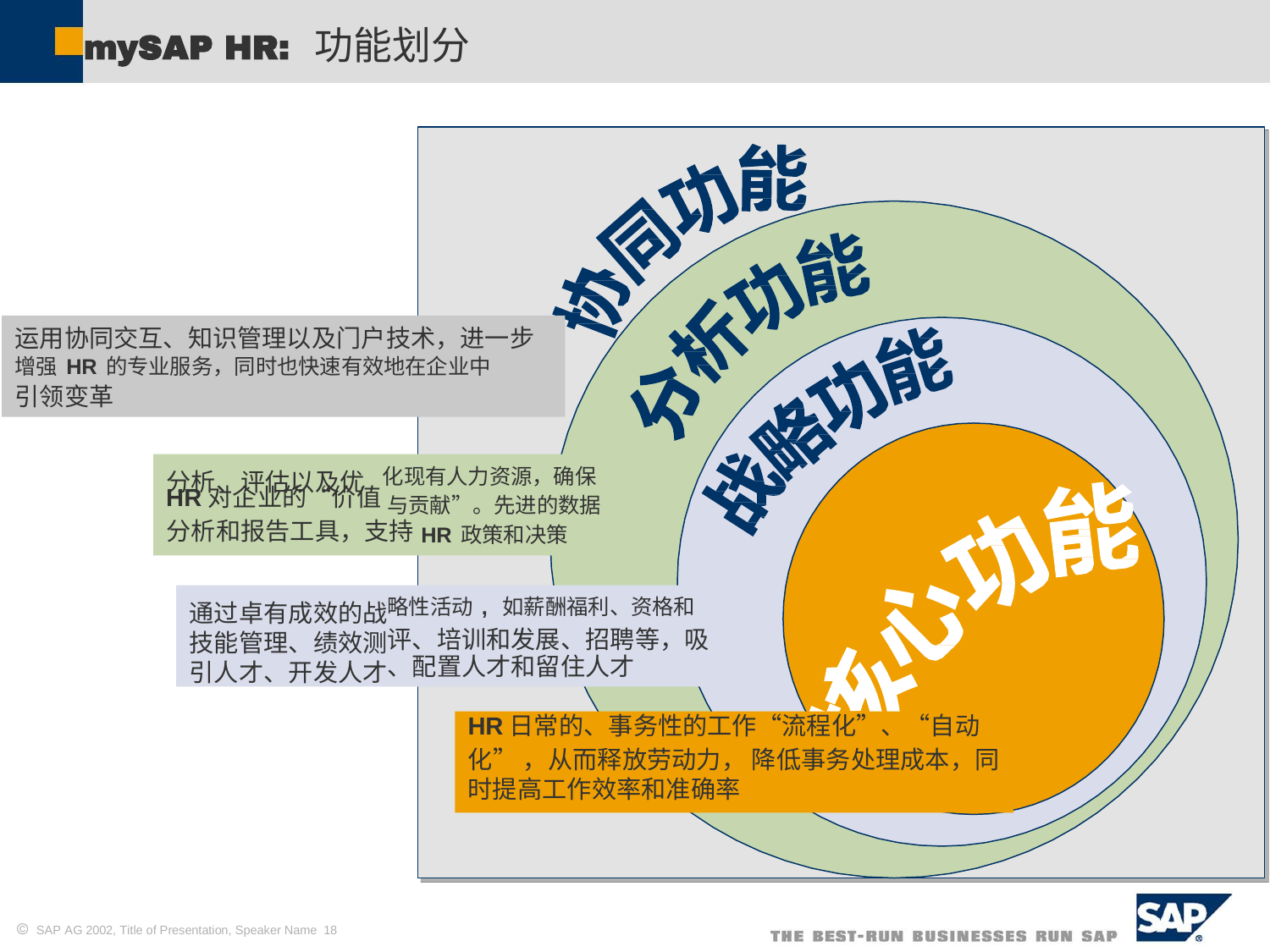

mySAP HR: 功能划分

运用协同交互、知识管理以及门户技术，进一步

增强HR的专业服务，同时也快速有效地在企业中

引领变革

分析、评估以及优
HR对企业的“价值
分析和报告工具，支持

化现有人力资源，确保
与贡献”。先进的数据
HR政策和决策

通过卓有成效的战
技能管理、绩效测
引人才、开发人才

略性活动, 如薪酬福利、资格和
评、培训和发展、招聘等，吸
、配置人才和留住人才

HR日常的、事务性的工作“流程化”、“自动
化” ，从而释放劳动力， 降低事务处理成本，同
时提高工作效率和准确率
©  SAP AG 2002, Title of Presentation, Speaker Name  18